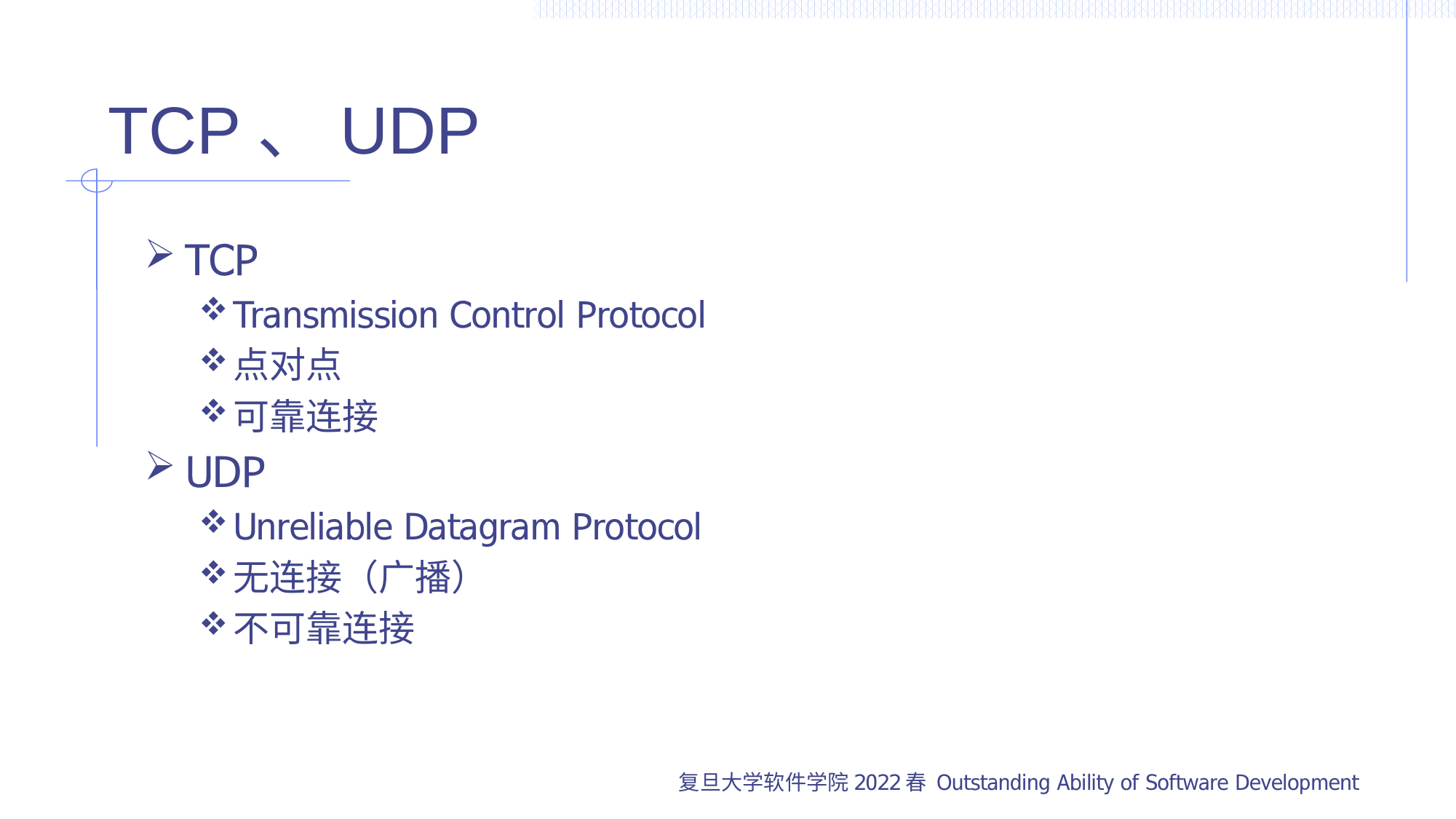

# TCP、UDP
TCP
Transmission Control Protocol
点对点
可靠连接
UDP
Unreliable Datagram Protocol
无连接（广播）
不可靠连接